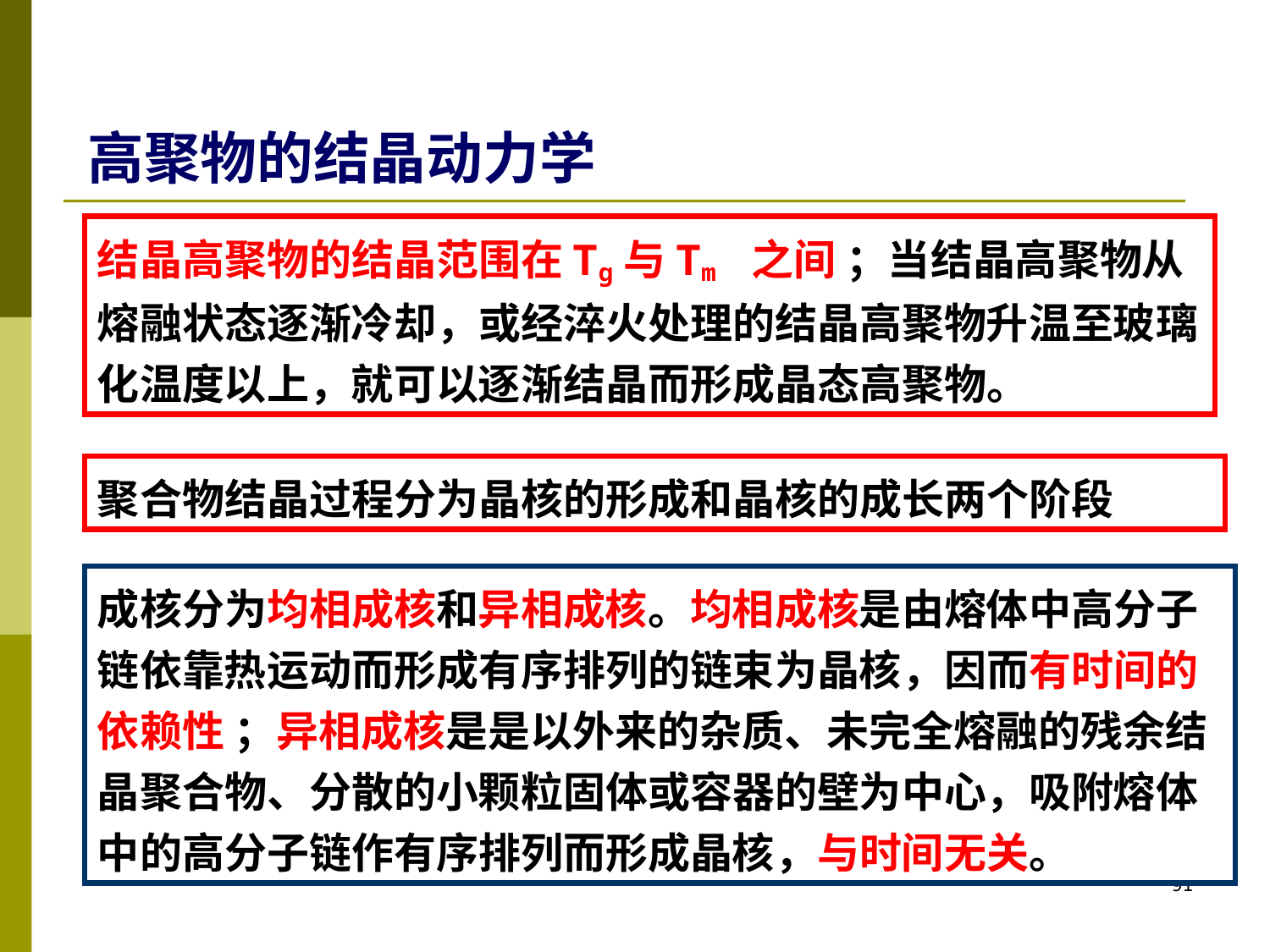

高聚物的结晶动力学
结晶高聚物的结晶范围在Tg与Tm 之间 ；当结晶高聚物从熔融状态逐渐冷却，或经淬火处理的结晶高聚物升温至玻璃化温度以上，就可以逐渐结晶而形成晶态高聚物。
聚合物结晶过程分为晶核的形成和晶核的成长两个阶段
成核分为均相成核和异相成核。均相成核是由熔体中高分子链依靠热运动而形成有序排列的链束为晶核，因而有时间的依赖性 ；异相成核是是以外来的杂质、未完全熔融的残余结晶聚合物、分散的小颗粒固体或容器的壁为中心，吸附熔体中的高分子链作有序排列而形成晶核，与时间无关。
91